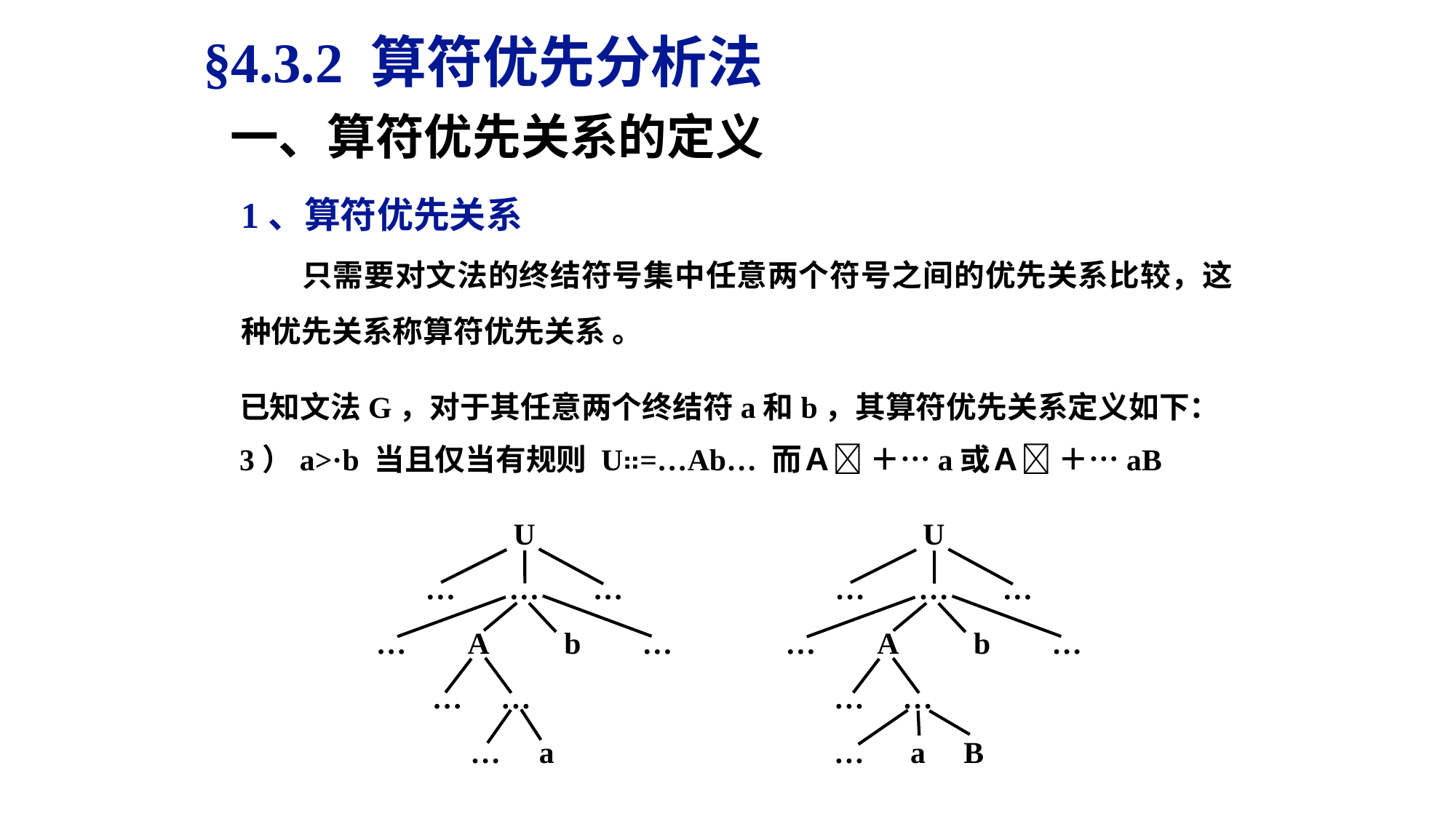

§4.3.2 算符优先分析法
一、算符优先关系的定义
1、算符优先关系
       只需要对文法的终结符号集中任意两个符号之间的优先关系比较，这种优先关系称算符优先关系 。
已知文法G，对于其任意两个终结符a和b，其算符优先关系定义如下：
3）a>·b 当且仅当有规则 U∷=…Ab… 而Ａ⇒ ＋…a或Ａ⇒ ＋…aB
U
…       …       …
…        A          b        …
           …     …
                …     a
U
…       …       …
…        A          b        …
          …     …
          …      a     B